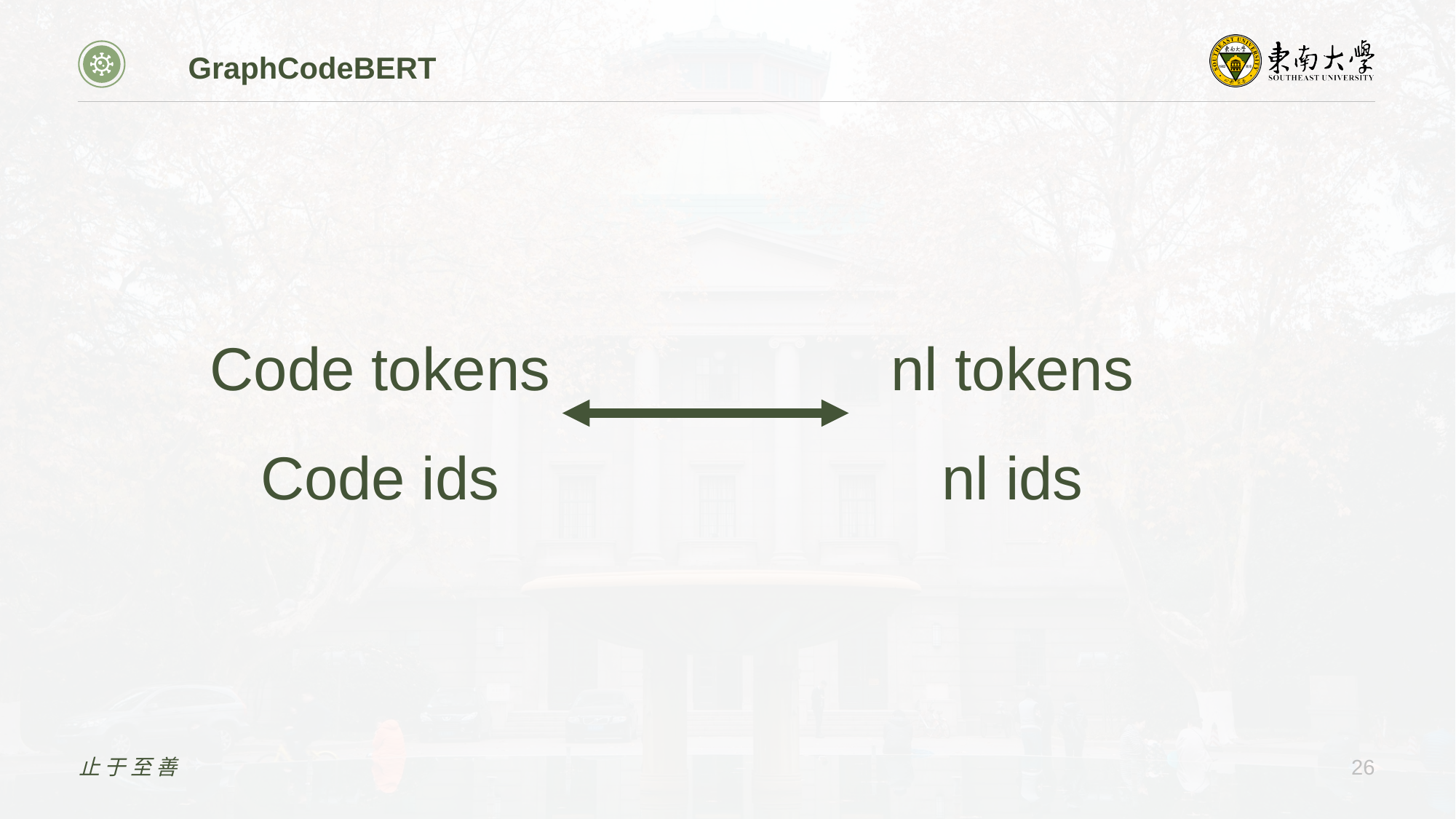

GraphCodeBERT
a
b
def max(
a
,
b
):
x
=
0
if
b
>
a
:
x
=
b
else:
x
=
a
x
return
Code tokens
Code ids
nl tokens
nl ids
b
a
0
x
b
a
x
x
x
止于至善
26